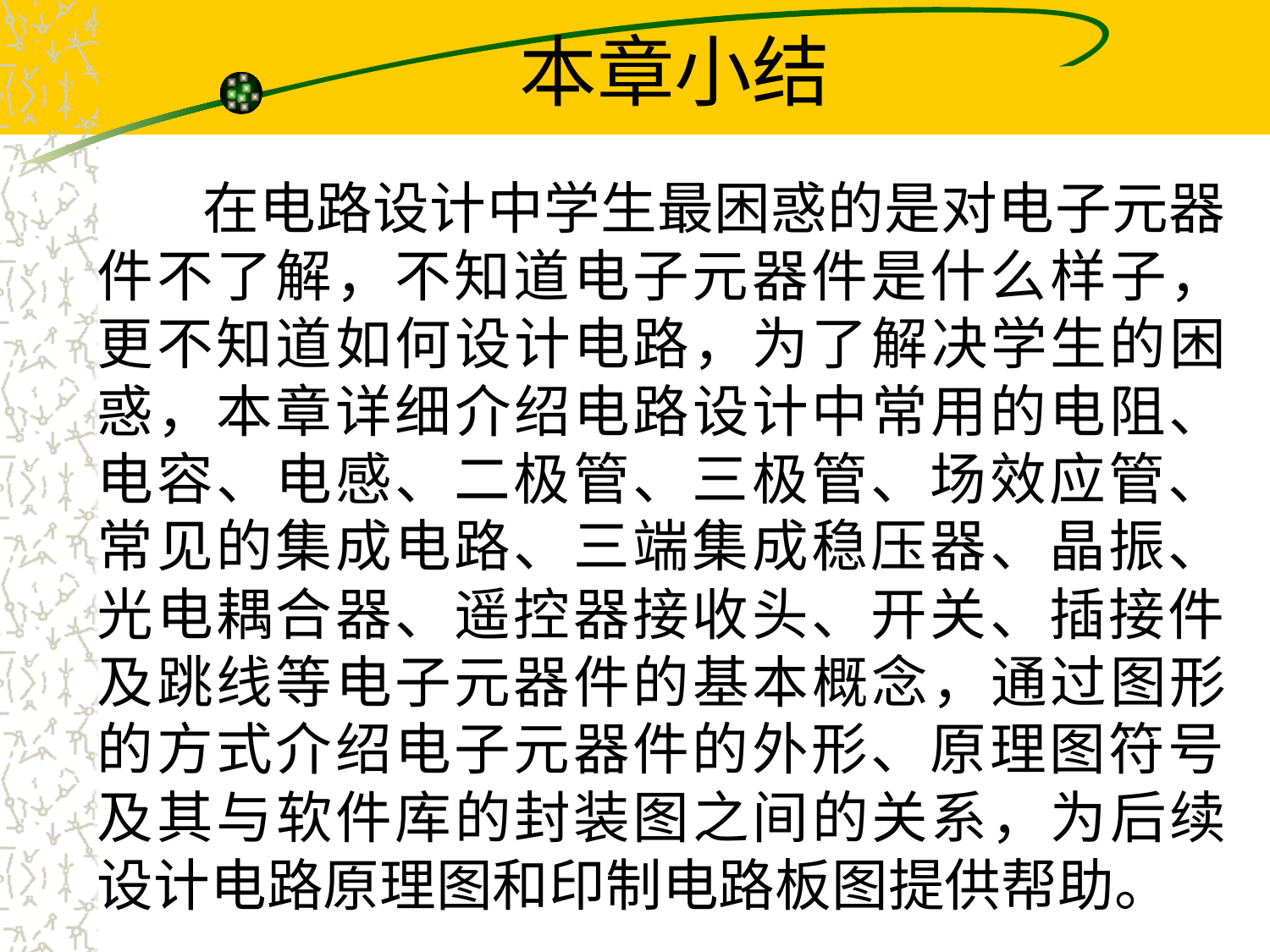

# 本章小结
       在电路设计中学生最困惑的是对电子元器件不了解，不知道电子元器件是什么样子，更不知道如何设计电路，为了解决学生的困惑，本章详细介绍电路设计中常用的电阻、电容、电感、二极管、三极管、场效应管、常见的集成电路、三端集成稳压器、晶振、光电耦合器、遥控器接收头、开关、插接件及跳线等电子元器件的基本概念，通过图形的方式介绍电子元器件的外形、原理图符号及其与软件库的封装图之间的关系，为后续设计电路原理图和印制电路板图提供帮助。